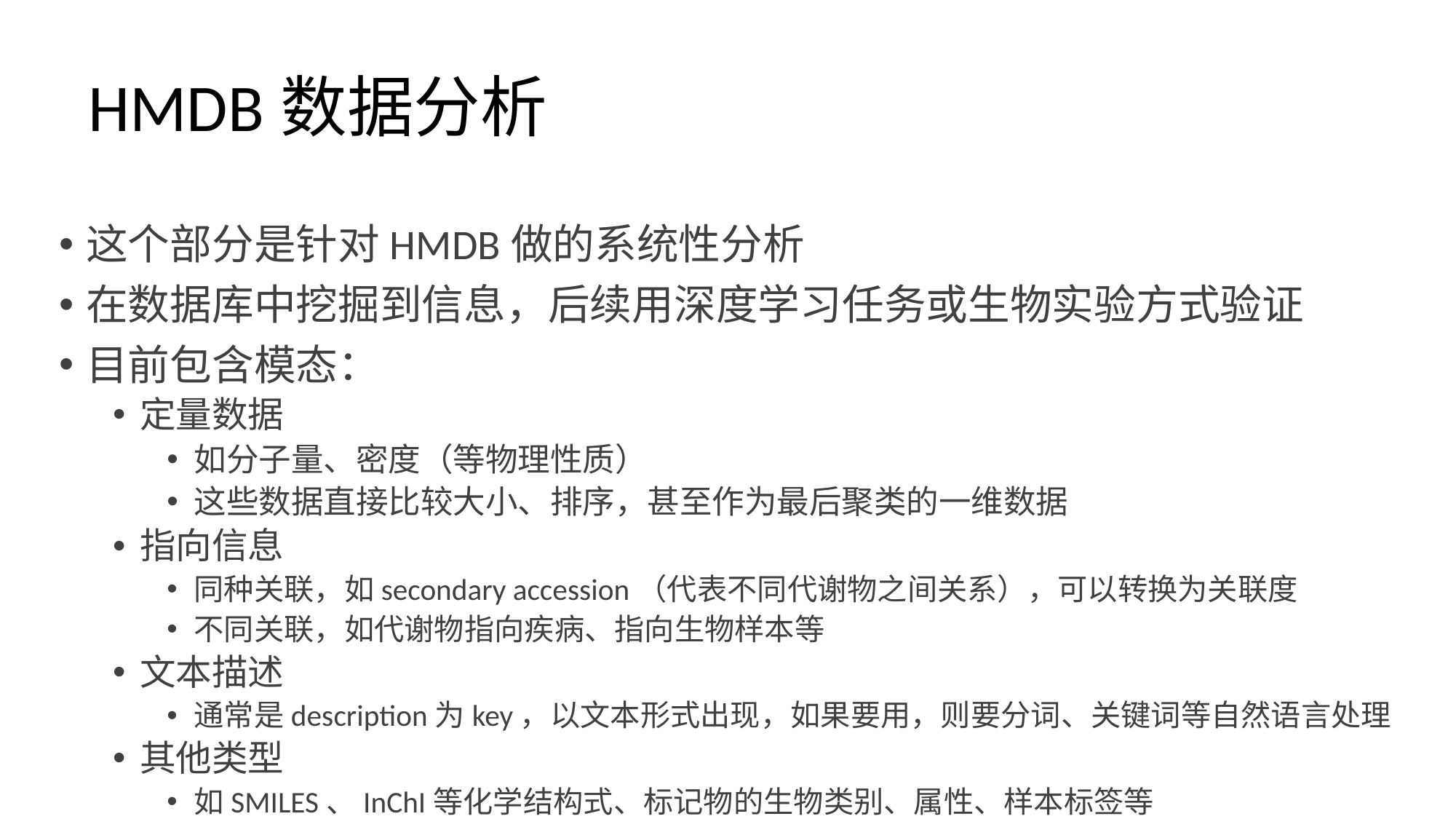

# HMDB数据分析
这个部分是针对HMDB做的系统性分析
在数据库中挖掘到信息，后续用深度学习任务或生物实验方式验证
目前包含模态：
定量数据
如分子量、密度（等物理性质）
这些数据直接比较大小、排序，甚至作为最后聚类的一维数据
指向信息
同种关联，如secondary accession（代表不同代谢物之间关系），可以转换为关联度
不同关联，如代谢物指向疾病、指向生物样本等
文本描述
通常是description为key，以文本形式出现，如果要用，则要分词、关键词等自然语言处理
其他类型
如SMILES、InChI等化学结构式、标记物的生物类别、属性、样本标签等